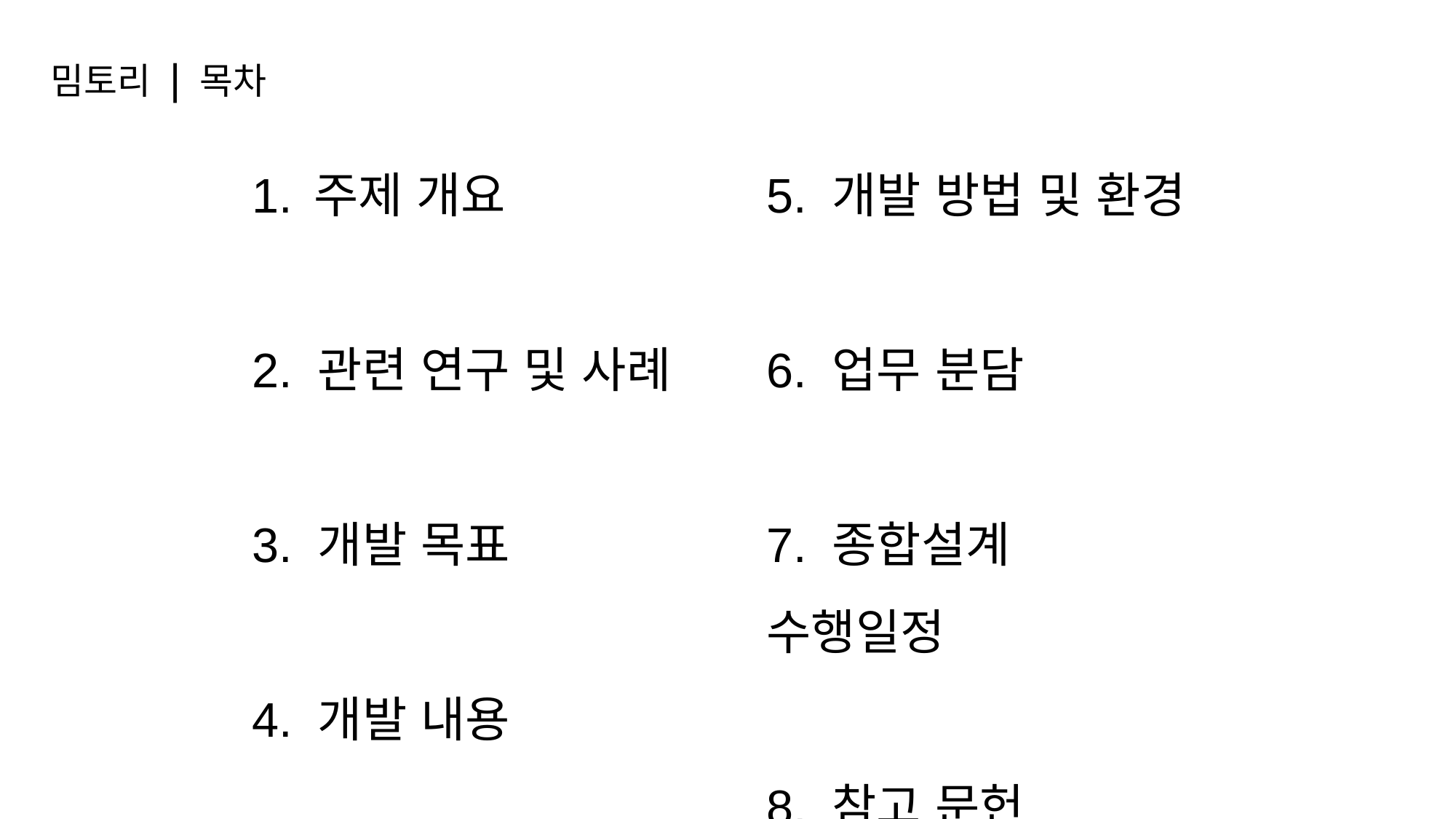

밈토리 | 목차
주제 개요

2. 관련 연구 및 사례

3. 개발 목표

4. 개발 내용
5. 개발 방법 및 환경

6. 업무 분담

7. 종합설계 수행일정

8. 참고 문헌